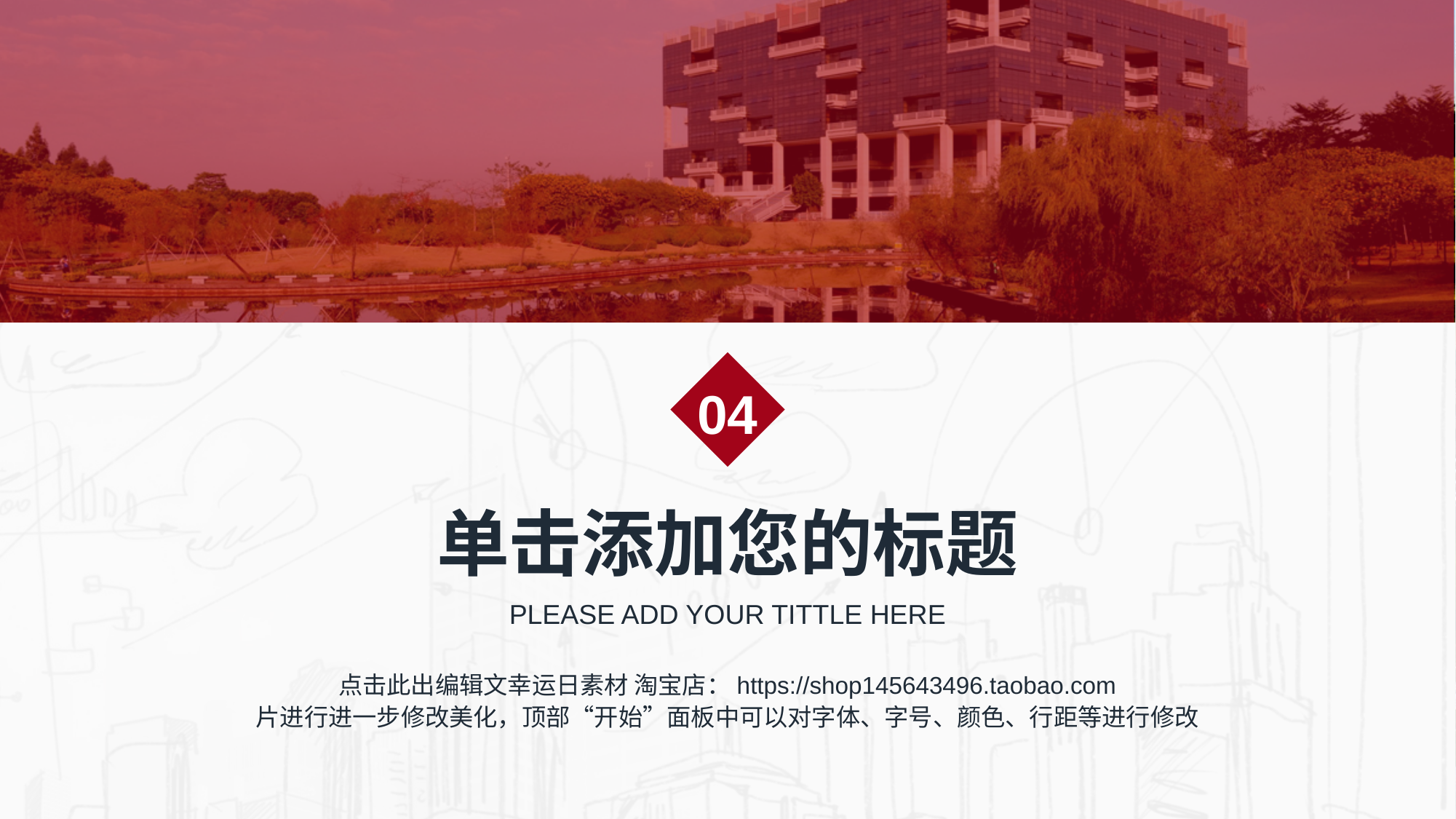

04
单击添加您的标题
PLEASE ADD YOUR TITTLE HERE
点击此出编辑文幸运日素材 淘宝店：https://shop145643496.taobao.com
片进行进一步修改美化，顶部“开始”面板中可以对字体、字号、颜色、行距等进行修改